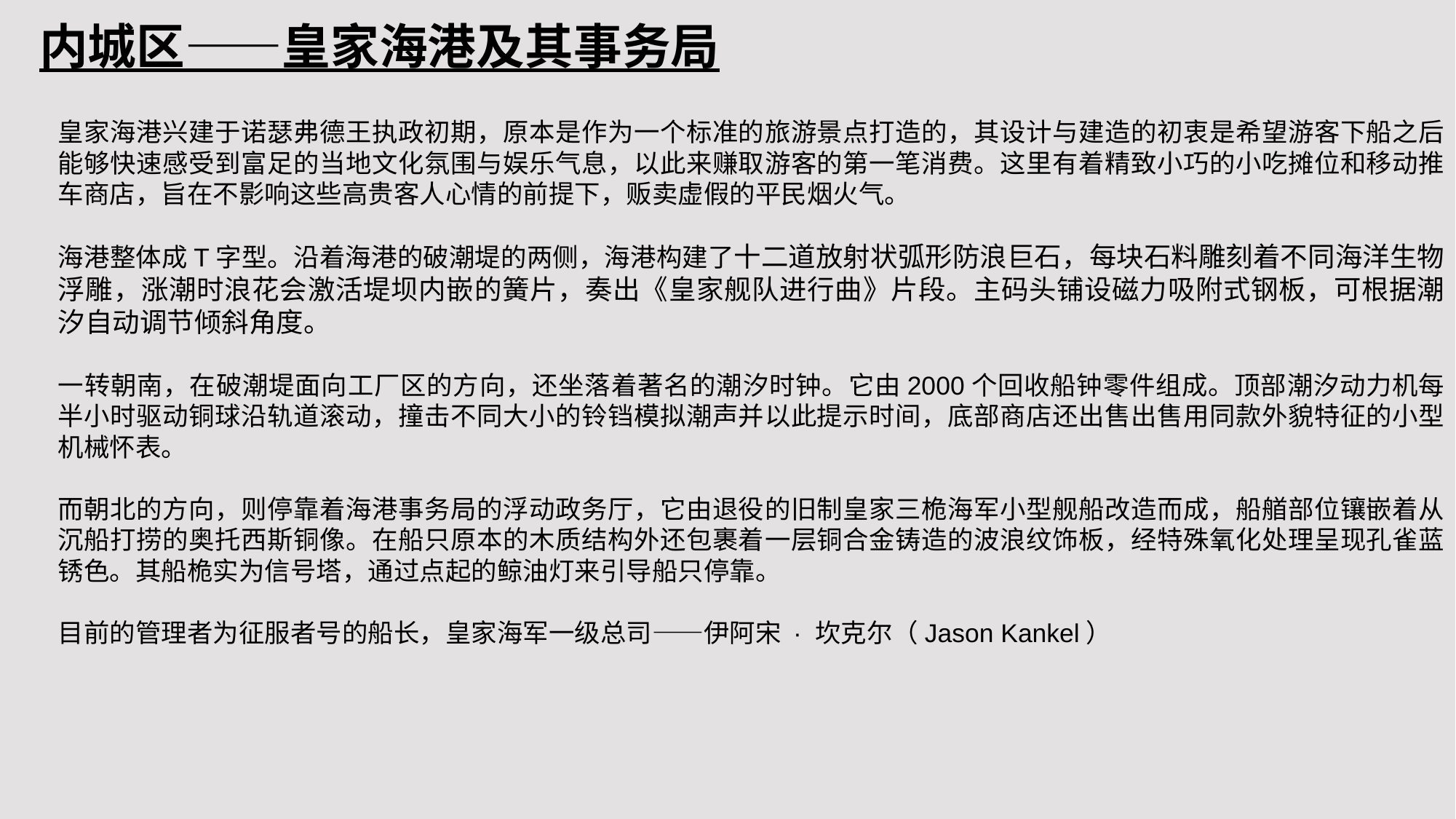

内城区——皇家海港及其事务局
皇家海港兴建于诺瑟弗德王执政初期，原本是作为一个标准的旅游景点打造的，其设计与建造的初衷是希望游客下船之后能够快速感受到富足的当地文化氛围与娱乐气息，以此来赚取游客的第一笔消费。这里有着精致小巧的小吃摊位和移动推车商店，旨在不影响这些高贵客人心情的前提下，贩卖虚假的平民烟火气。

海港整体成T字型。沿着海港的破潮堤的两侧，海港构建了十二道放射状弧形防浪巨石，每块石料雕刻着不同海洋生物浮雕，涨潮时浪花会激活堤坝内嵌的簧片，奏出《皇家舰队进行曲》片段。主码头铺设磁力吸附式钢板，可根据潮汐自动调节倾斜角度。

一转朝南，在破潮堤面向工厂区的方向，还坐落着著名的潮汐时钟。它由2000个回收船钟零件组成。顶部潮汐动力机每半小时驱动铜球沿轨道滚动，撞击不同大小的铃铛模拟潮声并以此提示时间，底部商店还出售出售用同款外貌特征的小型机械怀表。

而朝北的方向，则停靠着海港事务局的浮动政务厅，它由退役的旧制皇家三桅海军小型舰船改造而成，船艏部位镶嵌着从沉船打捞的奥托西斯铜像。在船只原本的木质结构外还包裹着一层铜合金铸造的波浪纹饰板，经特殊氧化处理呈现孔雀蓝锈色。其船桅实为信号塔，通过点起的鲸油灯来引导船只停靠。

目前的管理者为征服者号的船长，皇家海军一级总司——伊阿宋 · 坎克尔（Jason Kankel）